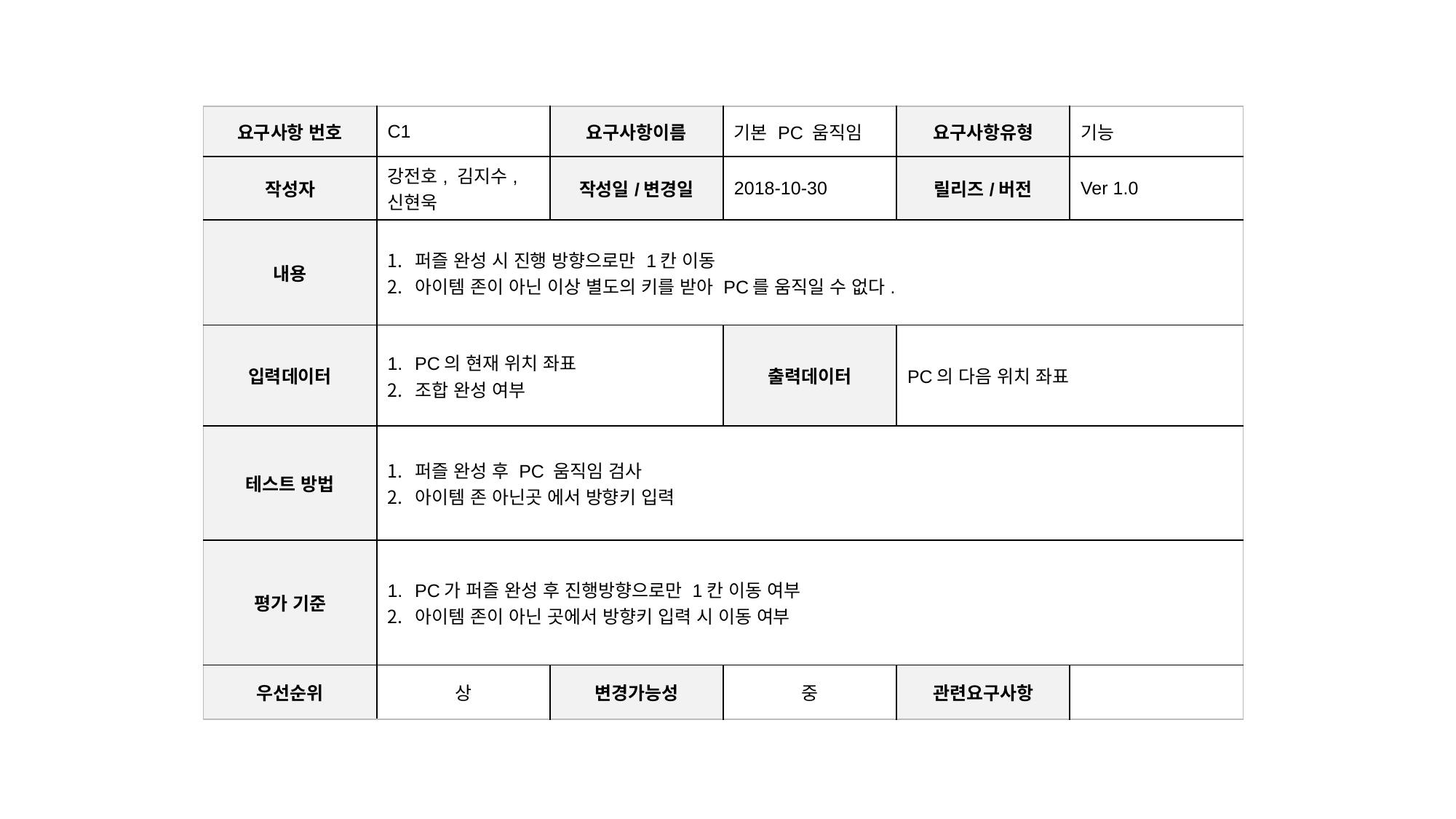

| 요구사항 번호 | C1 | 요구사항이름 | 기본 PC 움직임 | 요구사항유형 | 기능 |
| --- | --- | --- | --- | --- | --- |
| 작성자 | 강전호, 김지수, 신현욱 | 작성일/변경일 | 2018-10-30 | 릴리즈/버전 | Ver 1.0 |
| 내용 | 퍼즐 완성 시 진행 방향으로만 1칸 이동 아이템 존이 아닌 이상 별도의 키를 받아 PC를 움직일 수 없다. |  |  |  |  |
| 입력데이터 | PC의 현재 위치 좌표 조합 완성 여부 |  | 출력데이터 | PC의 다음 위치 좌표 |  |
| 테스트 방법 | 퍼즐 완성 후 PC 움직임 검사 아이템 존 아닌곳 에서 방향키 입력 |  |  |  |  |
| 평가 기준 | PC가 퍼즐 완성 후 진행방향으로만 1칸 이동 여부 아이템 존이 아닌 곳에서 방향키 입력 시 이동 여부 |  |  |  |  |
| 우선순위 | 상 | 변경가능성 | 중 | 관련요구사항 |  |